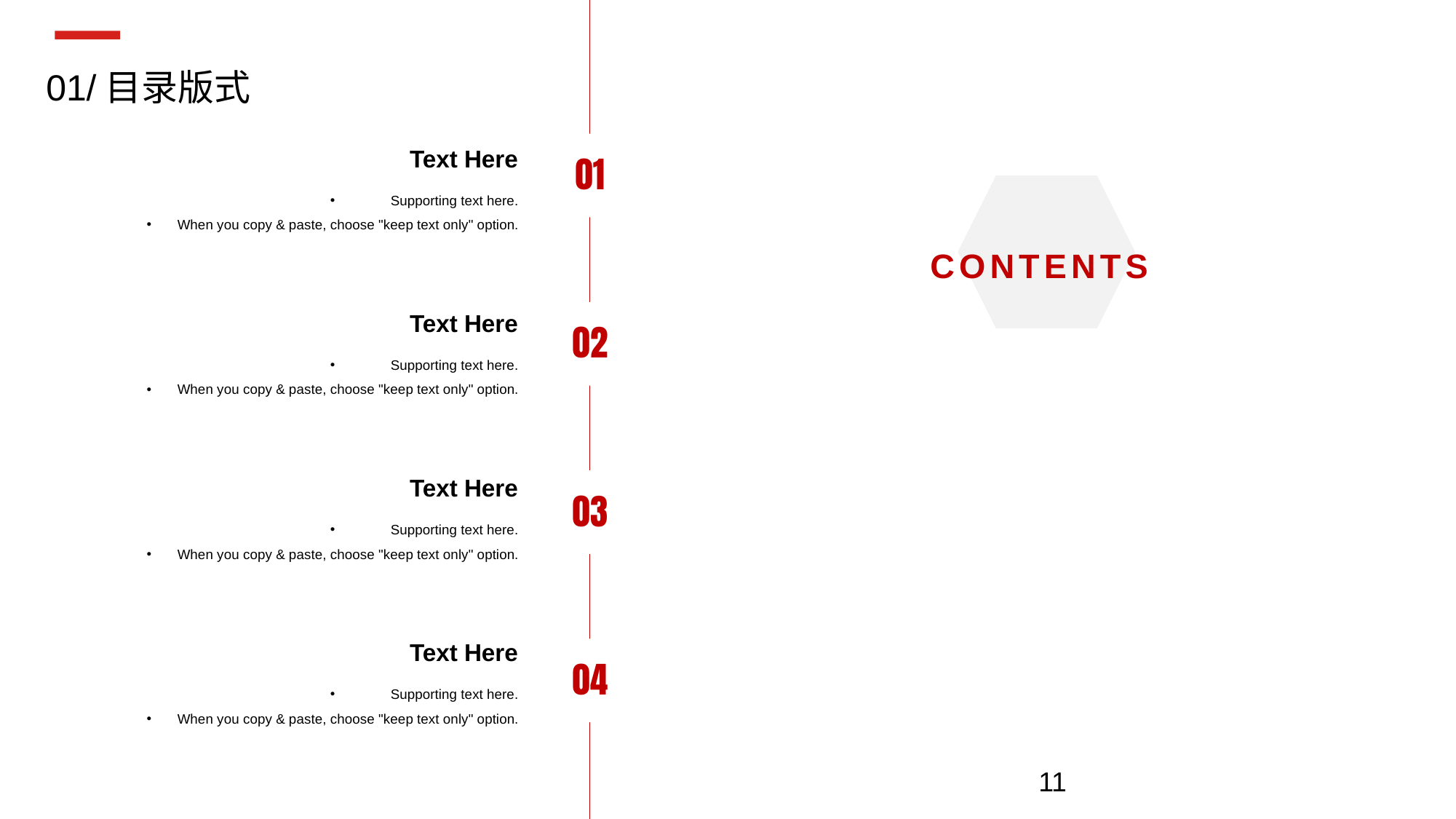

01/目录版式
Text Here
01

Supporting text here.
When you copy & paste, choose "keep text only" option.
CONTENTS
Text Here
02
Supporting text here.
When you copy & paste, choose "keep text only" option.
Text Here
03
Supporting text here.
When you copy & paste, choose "keep text only" option.
Text Here
04
Supporting text here.
When you copy & paste, choose "keep text only" option.
11